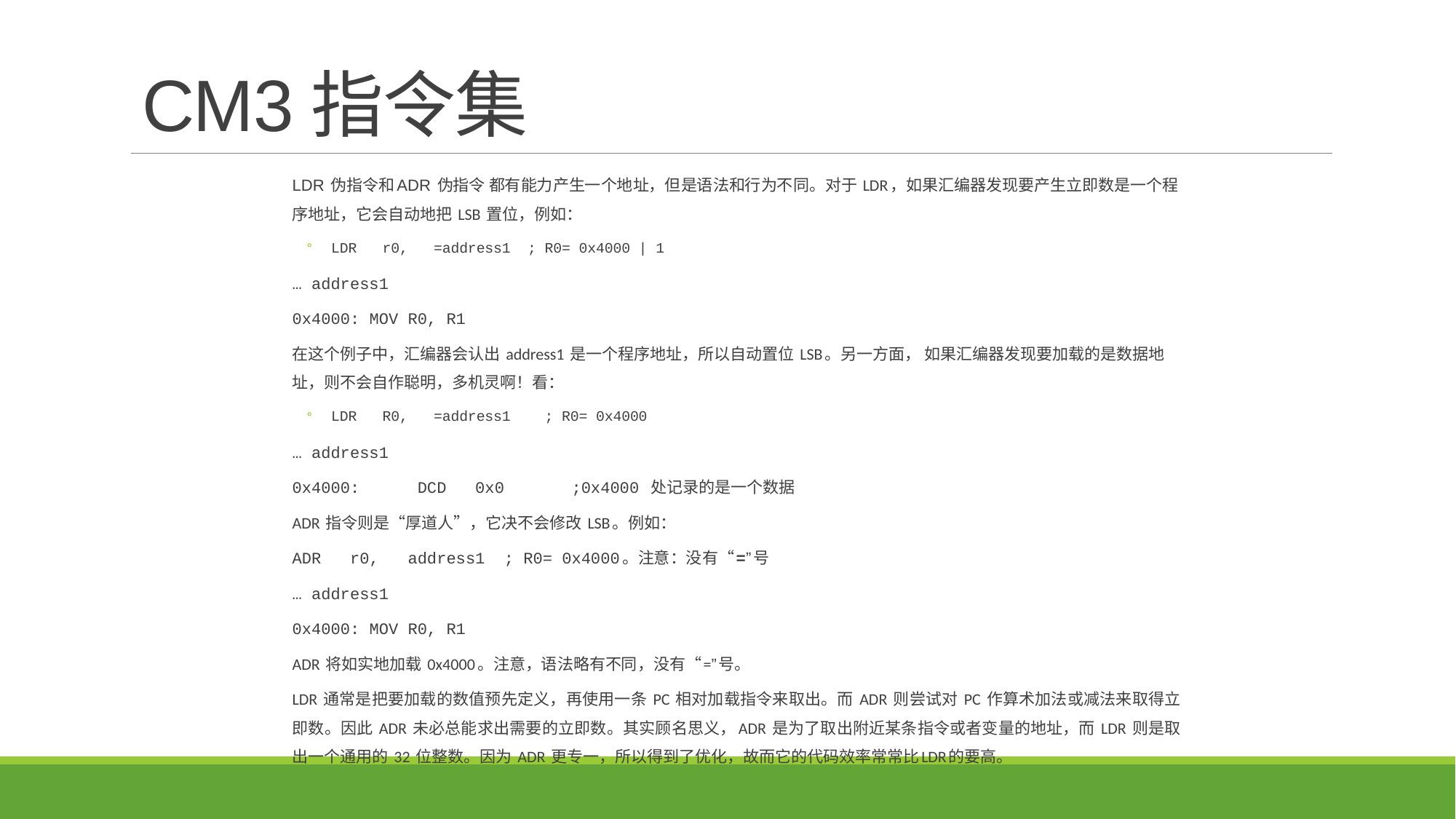

# CM3指令集
LDR 伪指令和ADR 伪指令 都有能力产生一个地址，但是语法和行为不同。对于 LDR，如果汇编器发现要产生立即数是一个程序地址，它会自动地把 LSB 置位，例如：
LDR   r0,   =address1  ; R0= 0x4000 | 1
… address1
0x4000: MOV R0, R1
在这个例子中，汇编器会认出 address1 是一个程序地址，所以自动置位 LSB。另一方面， 如果汇编器发现要加载的是数据地址，则不会自作聪明，多机灵啊！看：
LDR   R0,   =address1    ; R0= 0x4000
… address1
0x4000:      DCD   0x0       ;0x4000 处记录的是一个数据
ADR 指令则是“厚道人”，它决不会修改 LSB。例如：
ADR   r0,   address1  ; R0= 0x4000。注意：没有“=”号
… address1
0x4000: MOV R0, R1
ADR 将如实地加载 0x4000。注意，语法略有不同，没有“=”号。
LDR 通常是把要加载的数值预先定义，再使用一条 PC 相对加载指令来取出。而 ADR 则尝试对 PC 作算术加法或减法来取得立即数。因此 ADR 未必总能求出需要的立即数。其实顾名思义，ADR 是为了取出附近某条指令或者变量的地址，而 LDR 则是取出一个通用的 32 位整数。因为 ADR 更专一，所以得到了优化，故而它的代码效率常常比LDR的要高。